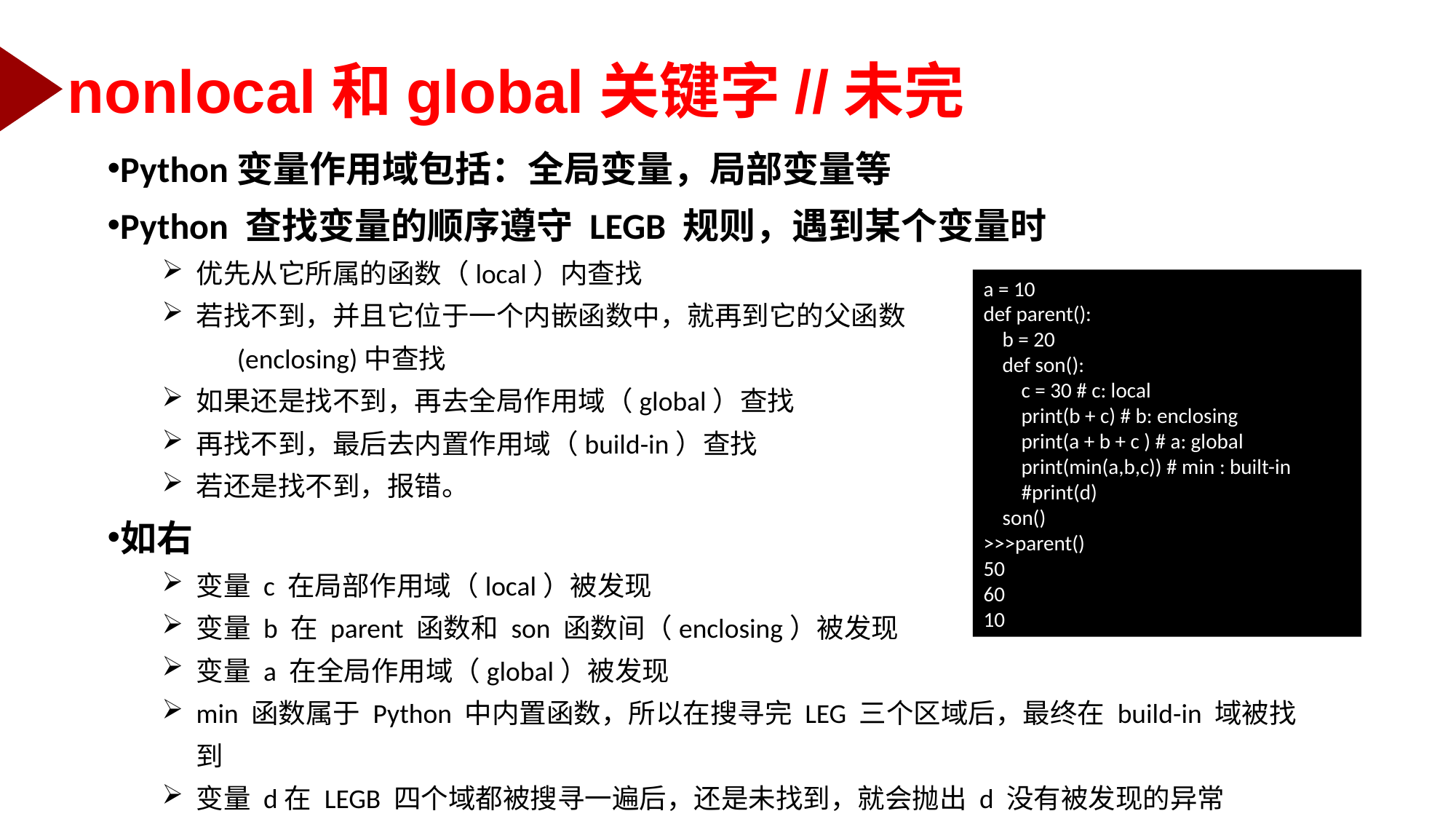

nonlocal和global关键字//未完

Python变量作用域包括：全局变量，局部变量等
Python 查找变量的顺序遵守 LEGB 规则，遇到某个变量时
优先从它所属的函数（local）内查找
若找不到，并且它位于一个内嵌函数中，就再到它的父函数
	(enclosing)中查找
如果还是找不到，再去全局作用域（global）查找
再找不到，最后去内置作用域（build-in）查找
若还是找不到，报错。
如右
变量 c 在局部作用域（local）被发现
变量 b 在 parent 函数和 son 函数间（enclosing）被发现
变量 a 在全局作用域（global）被发现
min 函数属于 Python 中内置函数，所以在搜寻完 LEG 三个区域后，最终在 build-in 域被找到
变量 d在 LEGB 四个域都被搜寻一遍后，还是未找到，就会抛出 d 没有被发现的异常
a = 10
def parent():
    b = 20
    def son():
        c = 30 # c: local
        print(b + c) # b: enclosing
        print(a + b + c ) # a: global
        print(min(a,b,c)) # min : built-in
        #print(d)
    son()
>>>parent()
50
60
10